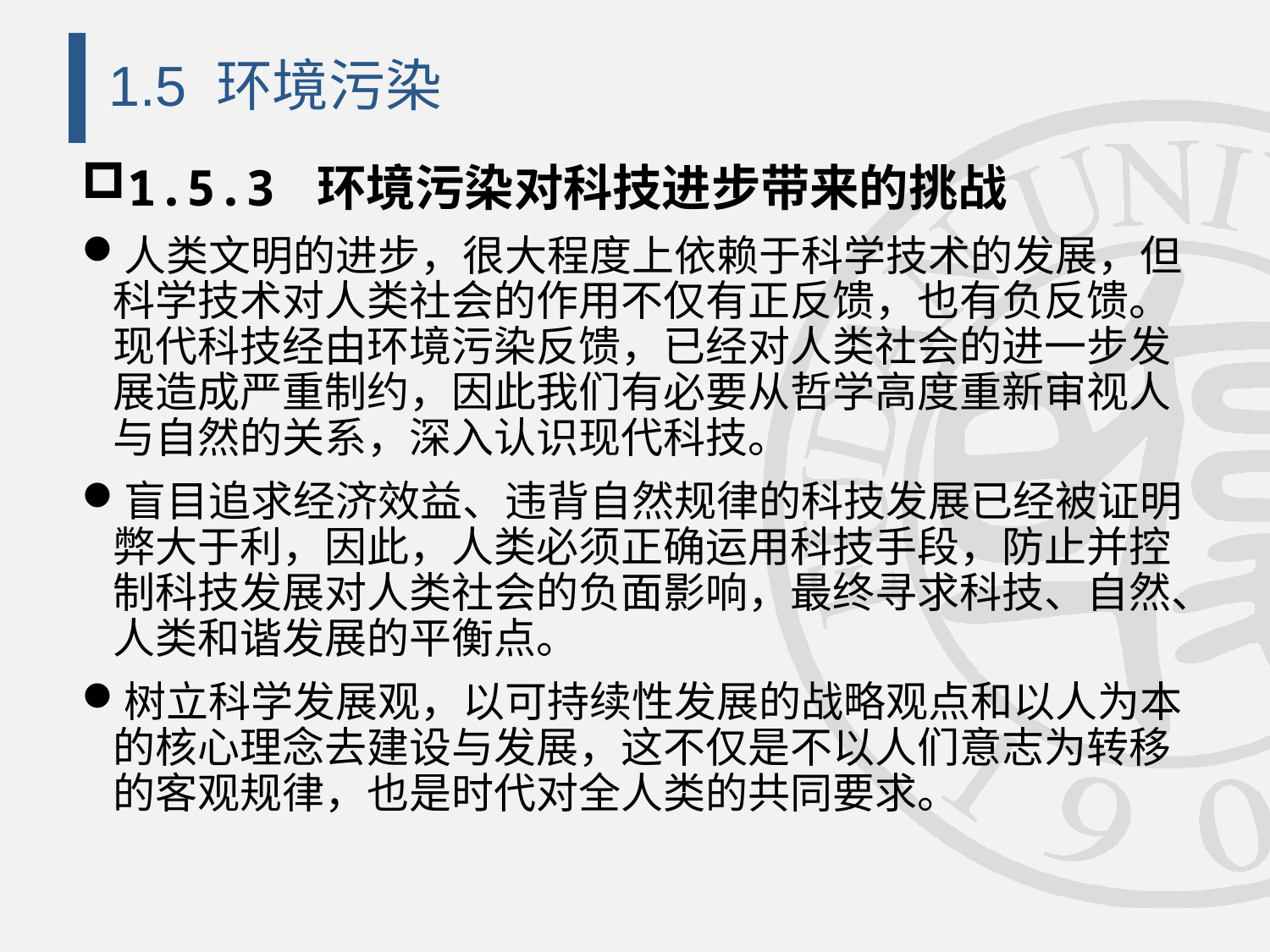

# 1.5 环境污染
1.5.3 环境污染对科技进步带来的挑战
人类文明的进步，很大程度上依赖于科学技术的发展，但科学技术对人类社会的作用不仅有正反馈，也有负反馈。现代科技经由环境污染反馈，已经对人类社会的进一步发展造成严重制约，因此我们有必要从哲学高度重新审视人与自然的关系，深入认识现代科技。
盲目追求经济效益、违背自然规律的科技发展已经被证明弊大于利，因此，人类必须正确运用科技手段，防止并控制科技发展对人类社会的负面影响，最终寻求科技、自然、人类和谐发展的平衡点。
树立科学发展观，以可持续性发展的战略观点和以人为本的核心理念去建设与发展，这不仅是不以人们意志为转移的客观规律，也是时代对全人类的共同要求。